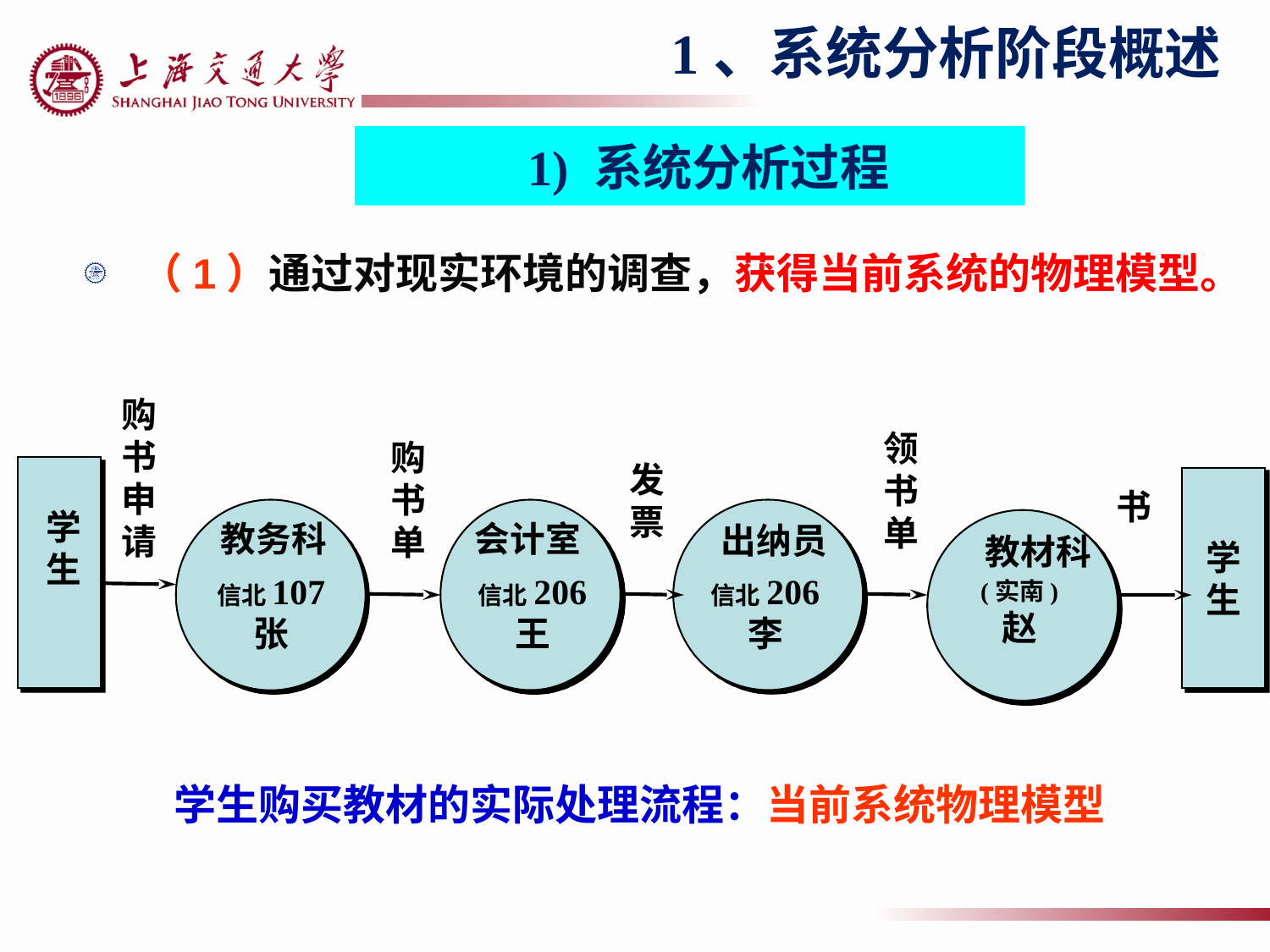

1、系统分析阶段概述
1) 系统分析过程
（1）通过对现实环境的调查，获得当前系统的物理模型。
购
书
申
请

领
书
单
购书
单
发
票

学
生
书
学
生

教务科
会计室
出纳员
教材科
信北107
张
信北206
王
信北206
李
(实南)
赵

学生购买教材的实际处理流程：当前系统物理模型